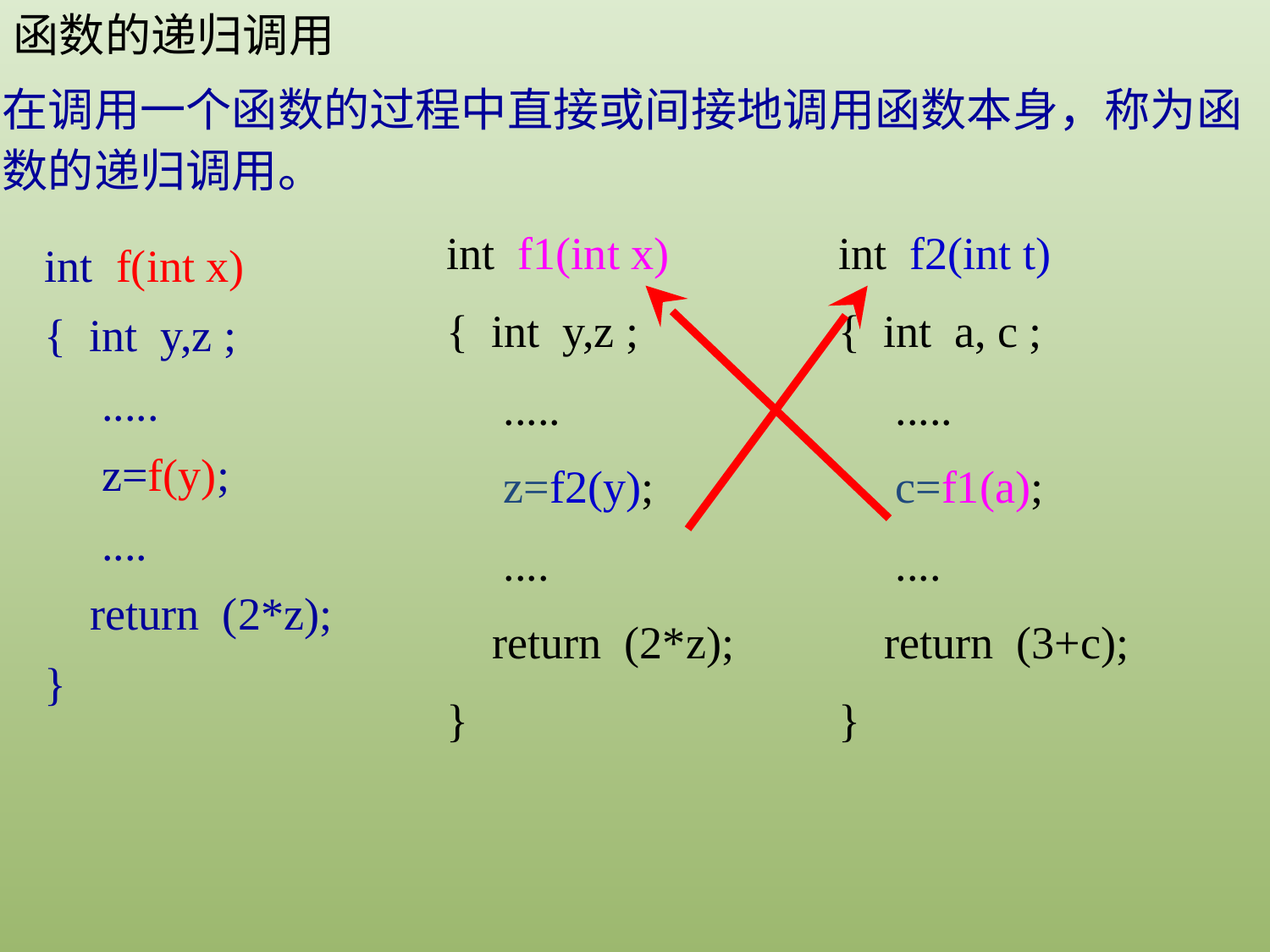

函数的递归调用
在调用一个函数的过程中直接或间接地调用函数本身，称为函数的递归调用。
int  f1(int x)
{  int  y,z ;
     .....
     z=f2(y);
     ....
    return  (2*z);
}
int  f2(int t)
{  int  a, c ;
     .....
     c=f1(a);
     ....
    return  (3+c);
}
int  f(int x)
{  int  y,z ;
     .....
     z=f(y);
     ....
    return  (2*z);
}

208